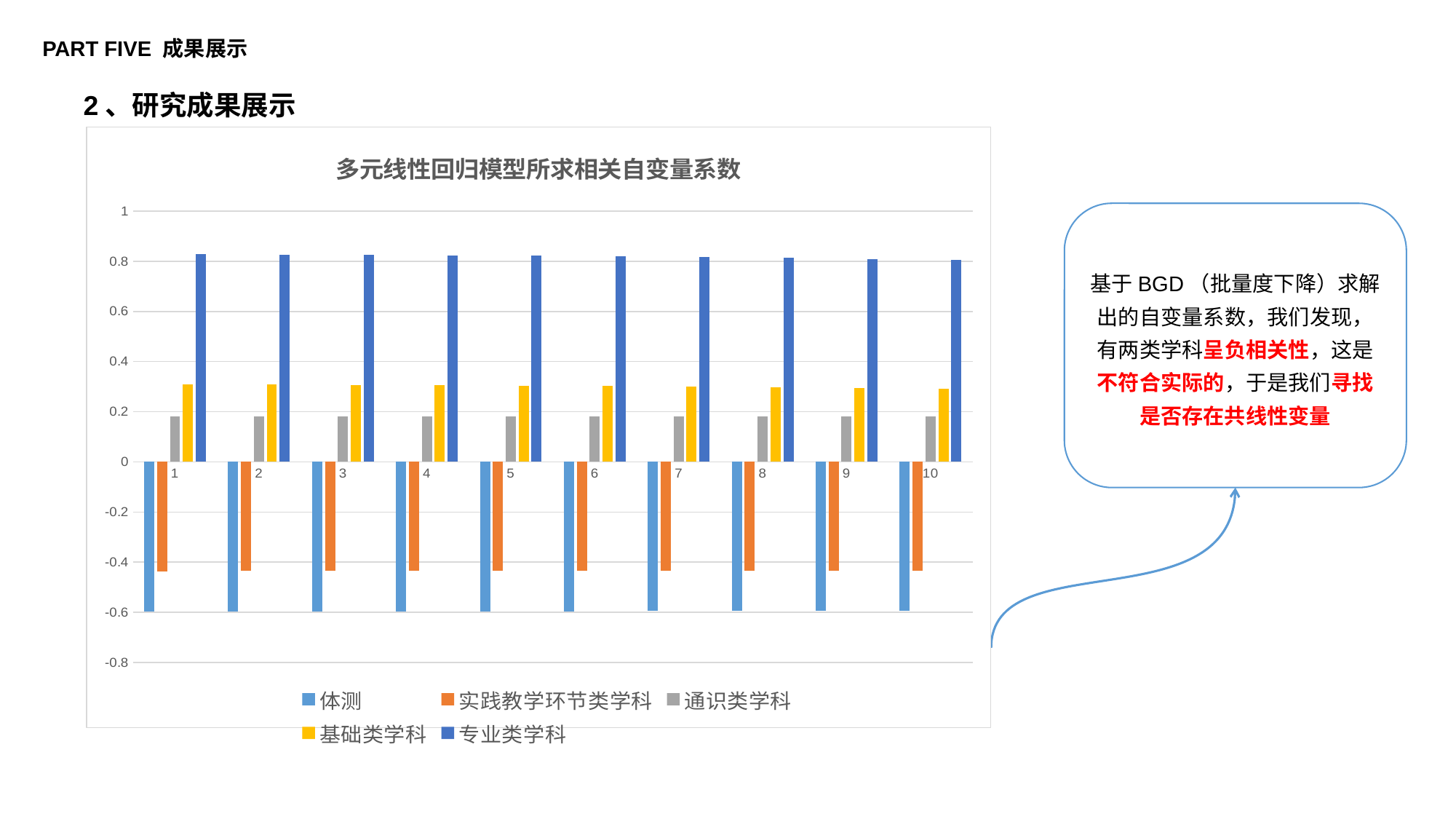

PART FIVE 成果展示
2、研究成果展示

### Chart: 多元线性回归模型所求相关自变量系数

| Category | 体测 | 实践教学环节类学科 | 通识类学科 | 基础类学科 | 专业类学科 |
|---|---|---|---|---|---|
基于BGD（批量度下降）求解出的自变量系数，我们发现，有两类学科呈负相关性，这是不符合实际的，于是我们寻找是否存在共线性变量